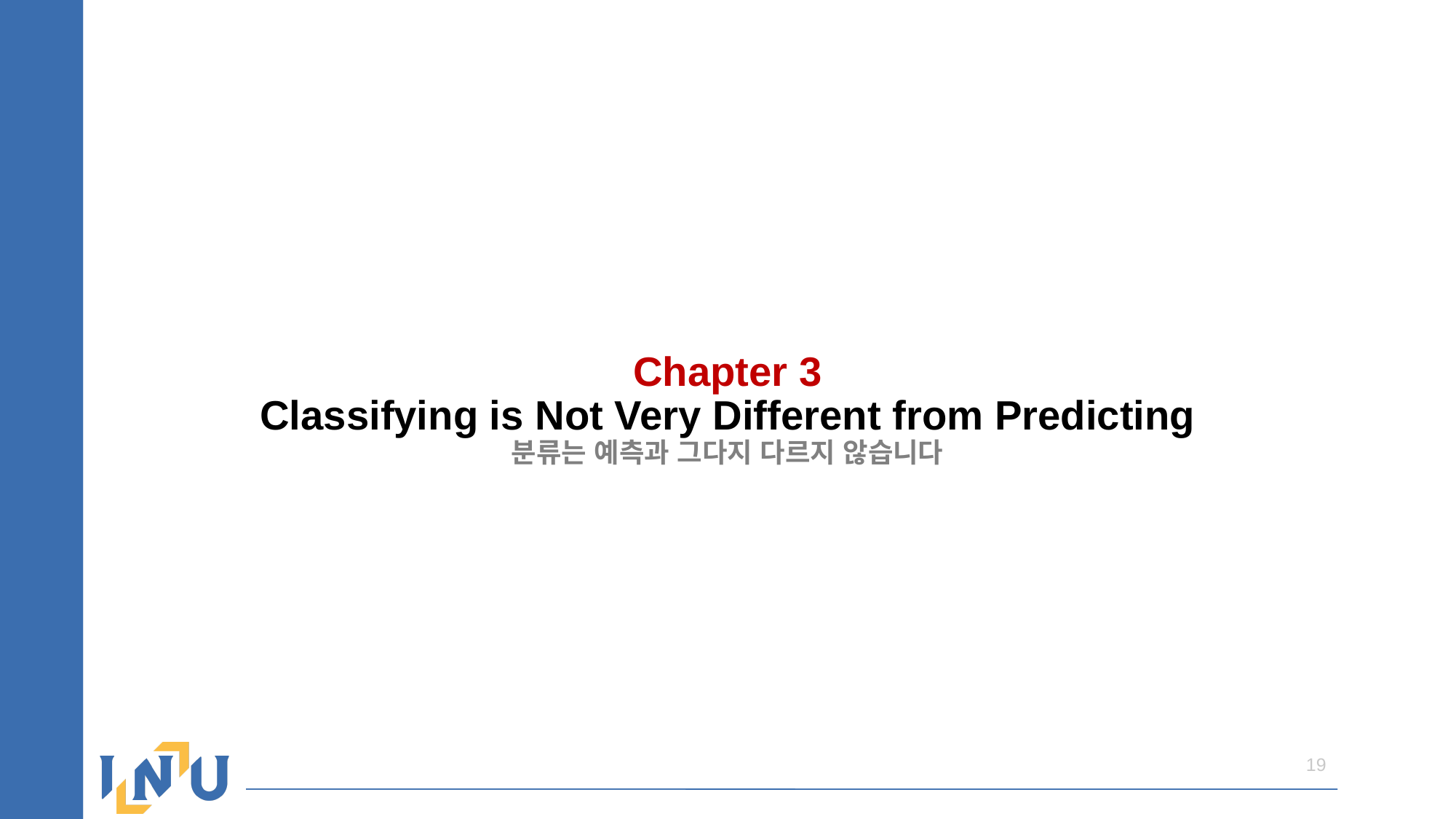

# Chapter 3 Classifying is Not Very Different from Predicting 분류는 예측과 그다지 다르지 않습니다
19